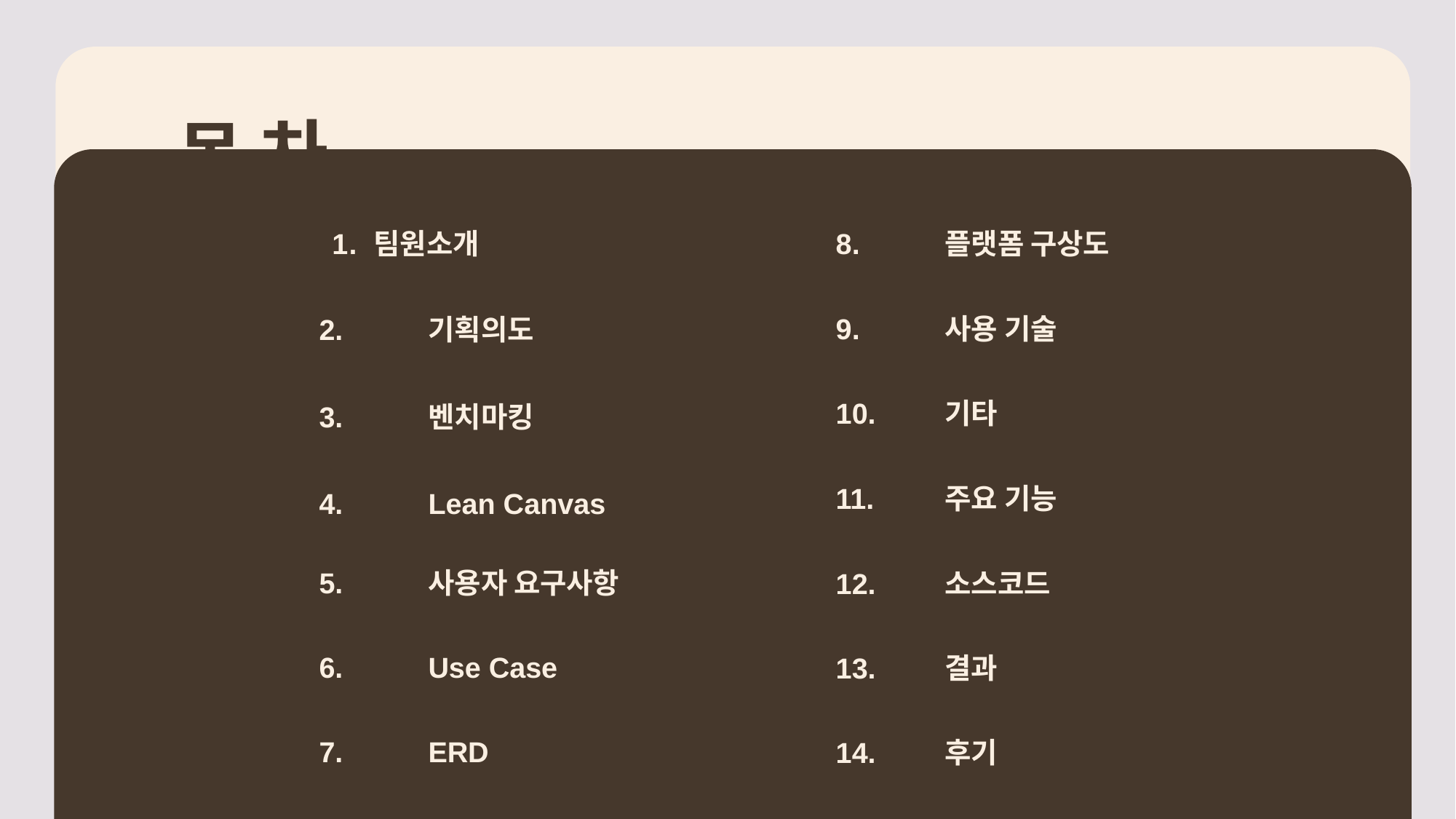

목 차

8.	플랫폼 구상도
9.	사용 기술
10.	기타
11.	주요 기능
12.	소스코드
13.	결과
14.	후기
팀원소개
2.	기획의도
3. 	벤치마킹
4.	Lean Canvas
5.	사용자 요구사항
6.	Use Case
7.	ERD